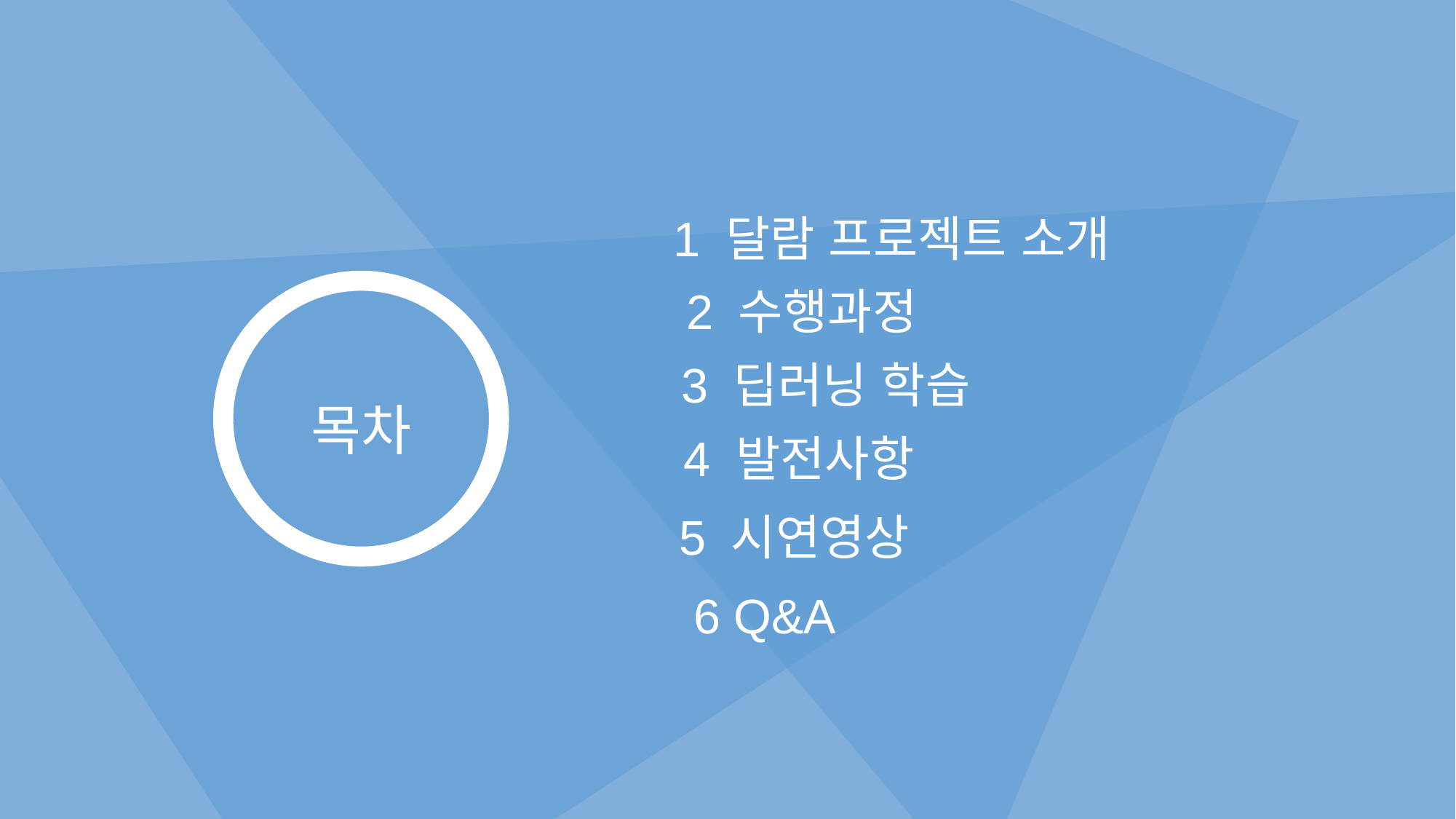

1 달람 프로젝트 소개
2 수행과정

3 딥러닝 학습
목차
4 발전사항
5 시연영상
6 Q&A